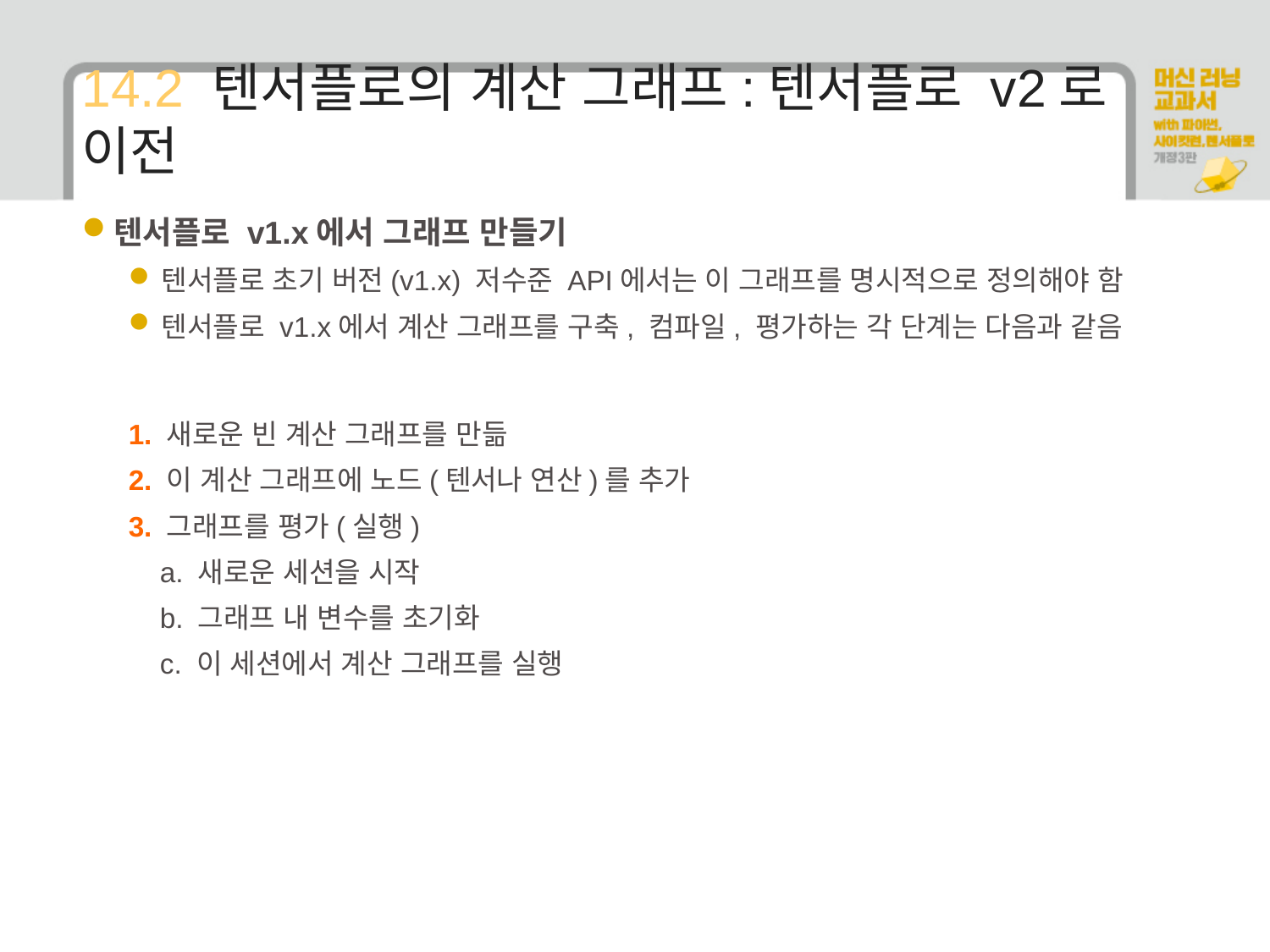

# 14.2 텐서플로의 계산 그래프:텐서플로 v2로 이전
텐서플로 v1.x에서 그래프 만들기
텐서플로 초기 버전(v1.x) 저수준 API에서는 이 그래프를 명시적으로 정의해야 함
텐서플로 v1.x에서 계산 그래프를 구축, 컴파일, 평가하는 각 단계는 다음과 같음

1. 새로운 빈 계산 그래프를 만듦
2. 이 계산 그래프에 노드(텐서나 연산)를 추가
3. 그래프를 평가(실행)
    a. 새로운 세션을 시작
    b. 그래프 내 변수를 초기화
    c. 이 세션에서 계산 그래프를 실행